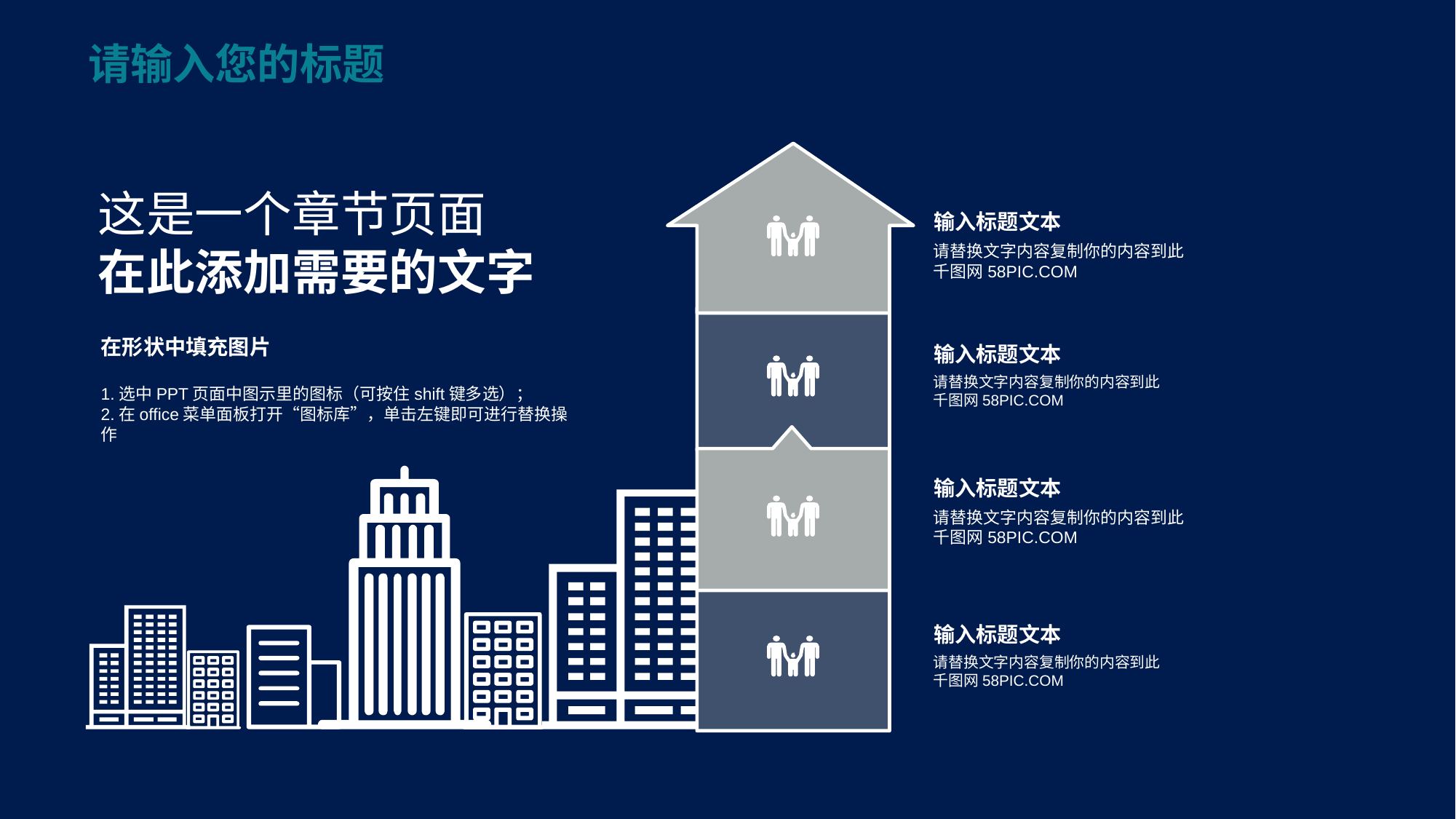

输入标题文本

请替换文字内容复制你的内容到此
千图网58PIC.COM
这是一个章节页面
在此添加需要的文字
在形状中填充图片
1.选中PPT页面中图示里的图标（可按住shift键多选）；
2.在office菜单面板打开“图标库”，单击左键即可进行替换操作

输入标题文本

请替换文字内容复制你的内容到此
千图网58PIC.COM

输入标题文本

请替换文字内容复制你的内容到此
千图网58PIC.COM

输入标题文本

请替换文字内容复制你的内容到此
千图网58PIC.COM